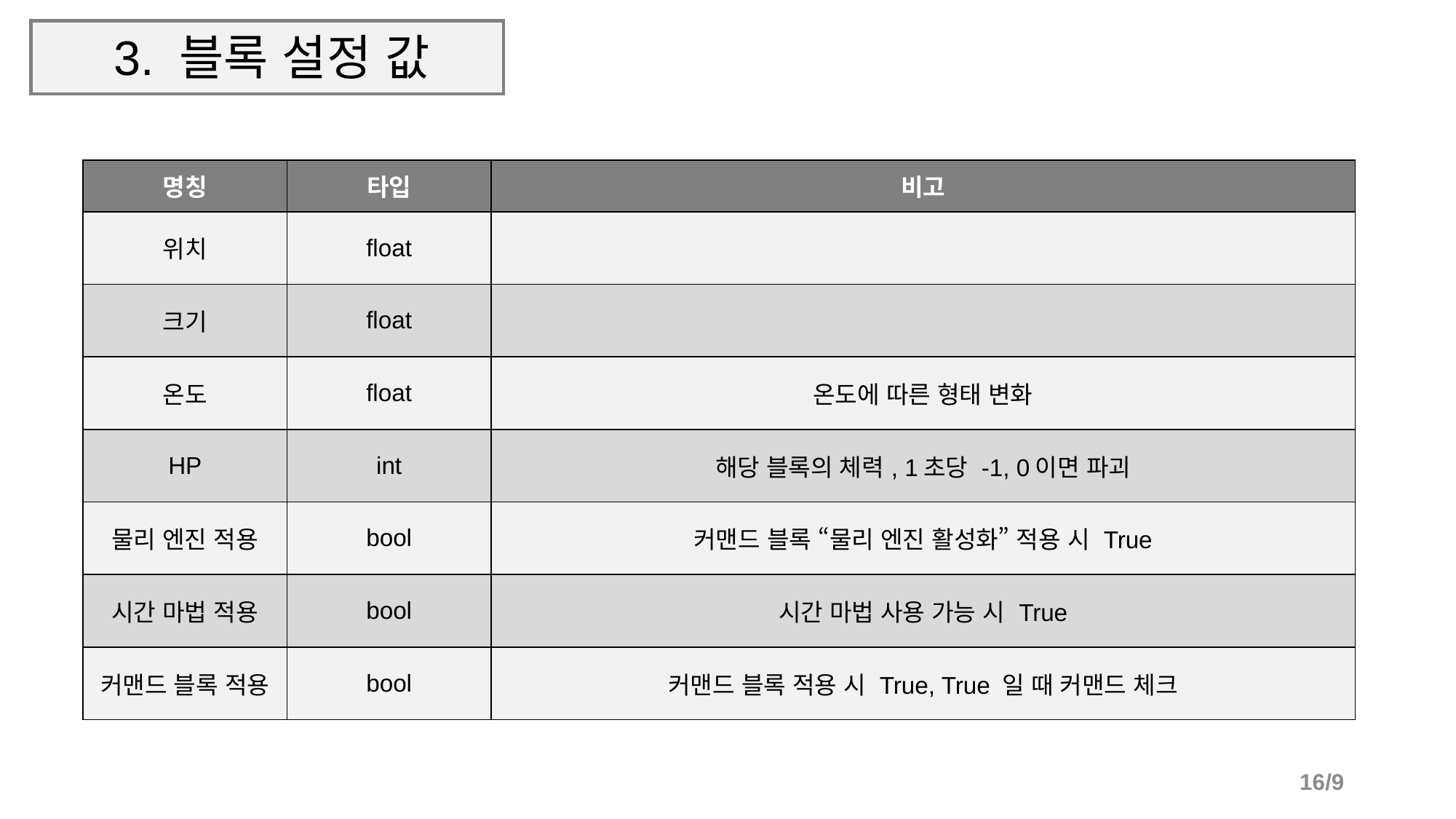

# 3. 블록 설정 값
| 명칭 | 타입 | 비고 |
| --- | --- | --- |
| 위치 | float |  |
| 크기 | float |  |
| 온도 | float | 온도에 따른 형태 변화 |
| HP | int | 해당 블록의 체력, 1초당 -1, 0이면 파괴 |
| 물리 엔진 적용 | bool | 커맨드 블록 “물리 엔진 활성화” 적용 시 True |
| 시간 마법 적용 | bool | 시간 마법 사용 가능 시 True |
| 커맨드 블록 적용 | bool | 커맨드 블록 적용 시 True, True 일 때 커맨드 체크 |
16/9